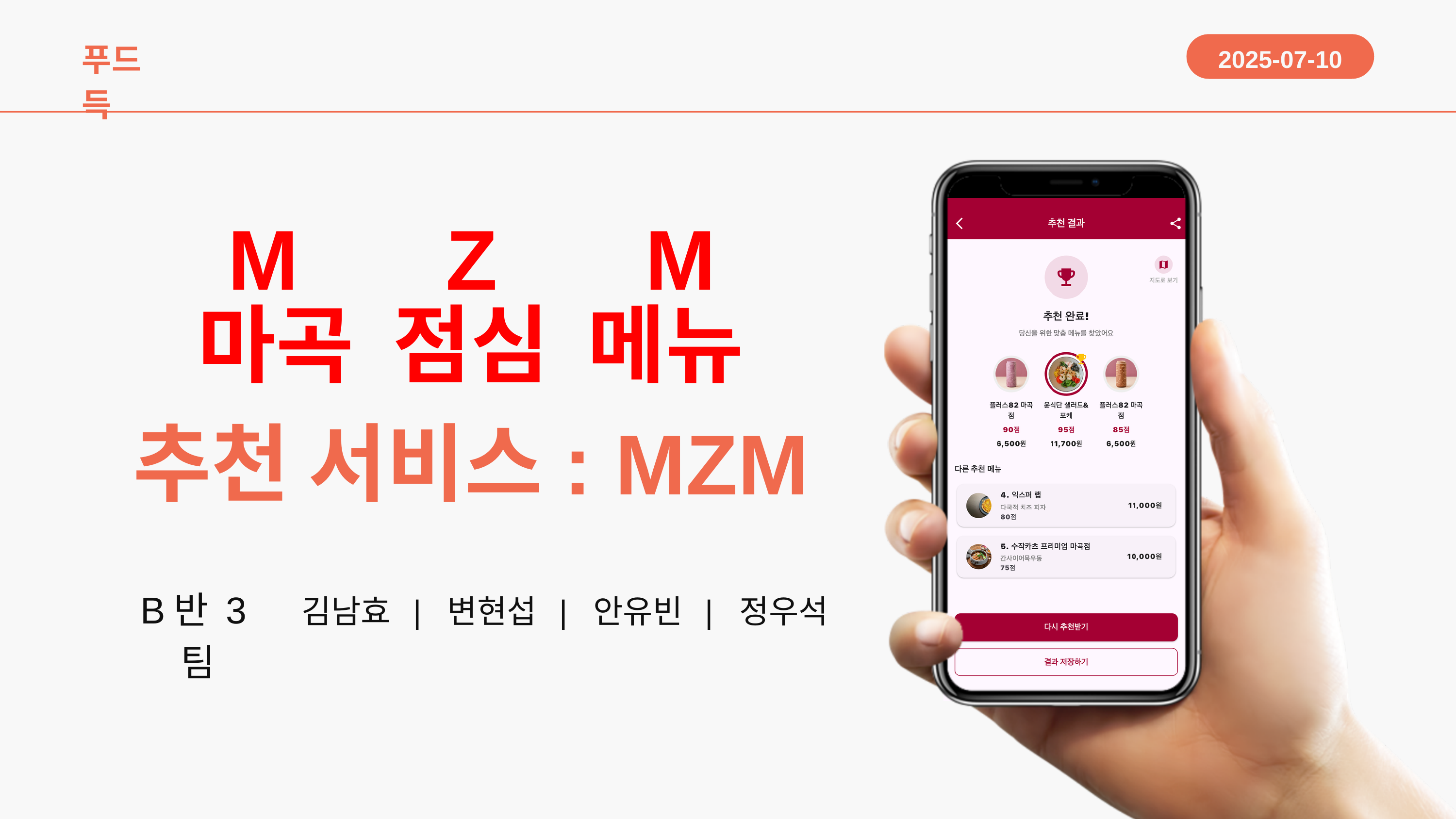

푸드득

2025-07-10

M
Z
M
마곡  점심  메뉴
추천 서비스: MZM
B반 3팀
김남효  |  변현섭  |  안유빈  |  정우석